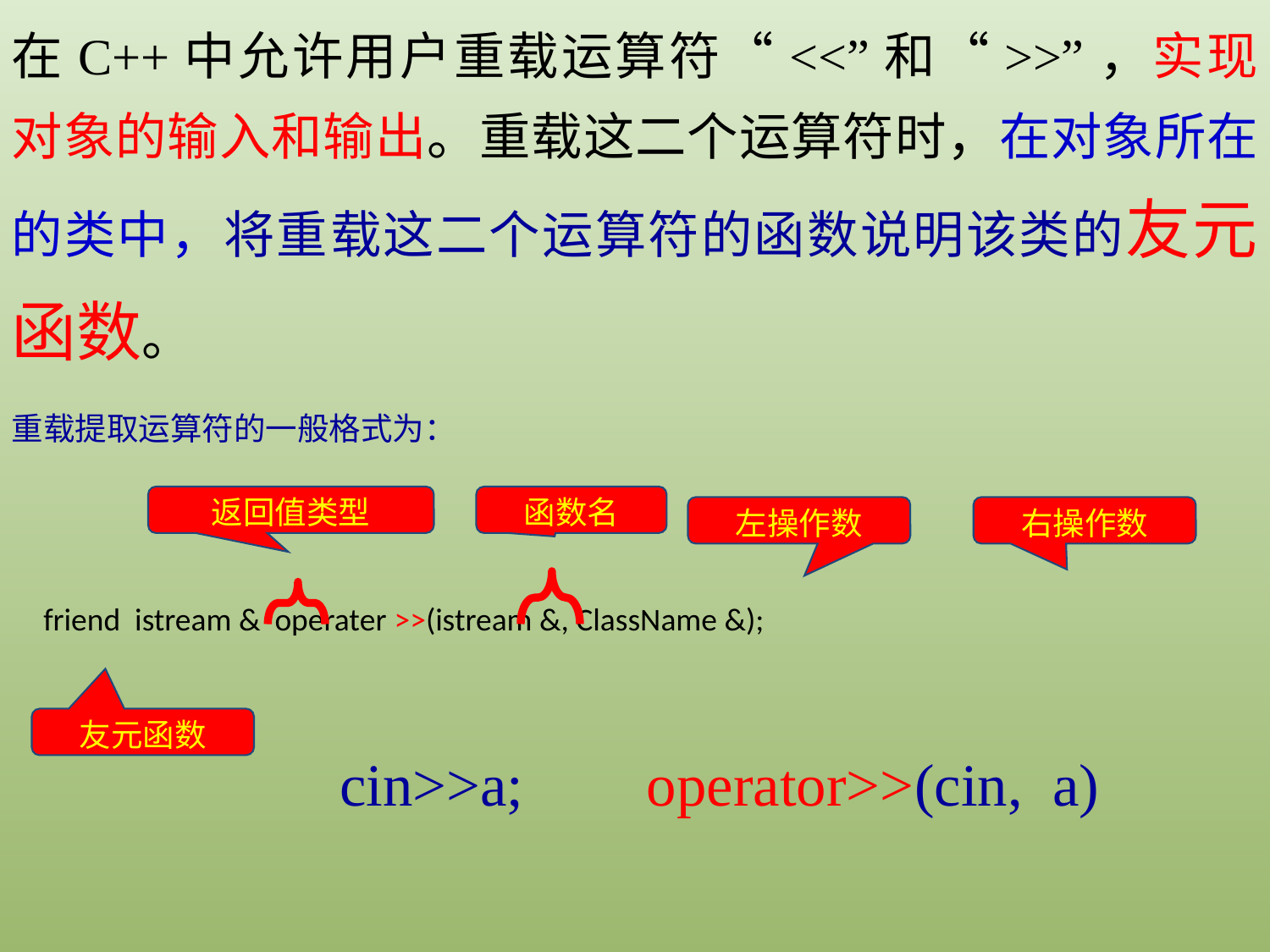

在C++中允许用户重载运算符“<<”和“>>”，实现对象的输入和输出。重载这二个运算符时，在对象所在的类中，将重载这二个运算符的函数说明该类的友元函数。
重载提取运算符的一般格式为：
返回值类型
函数名
左操作数
右操作数

friend  istream &  operater >>(istream &, ClassName &);
友元函数
cin>>a;
operator>>(cin,  a)
890